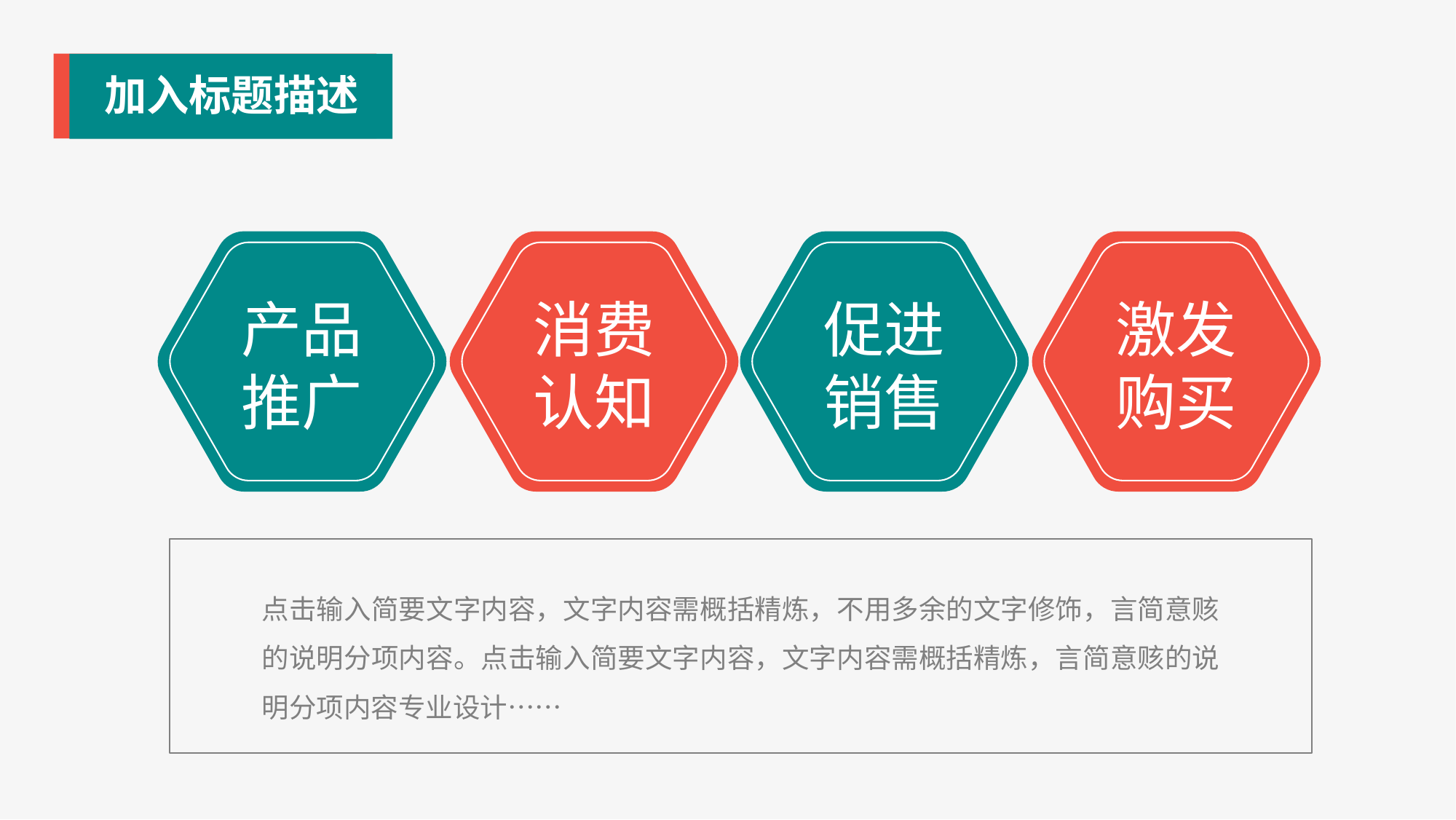

加入标题描述

产品推广

消费认知

促进销售

激发购买

点击输入简要文字内容，文字内容需概括精炼，不用多余的文字修饰，言简意赅的说明分项内容。点击输入简要文字内容，文字内容需概括精炼，言简意赅的说明分项内容专业设计……